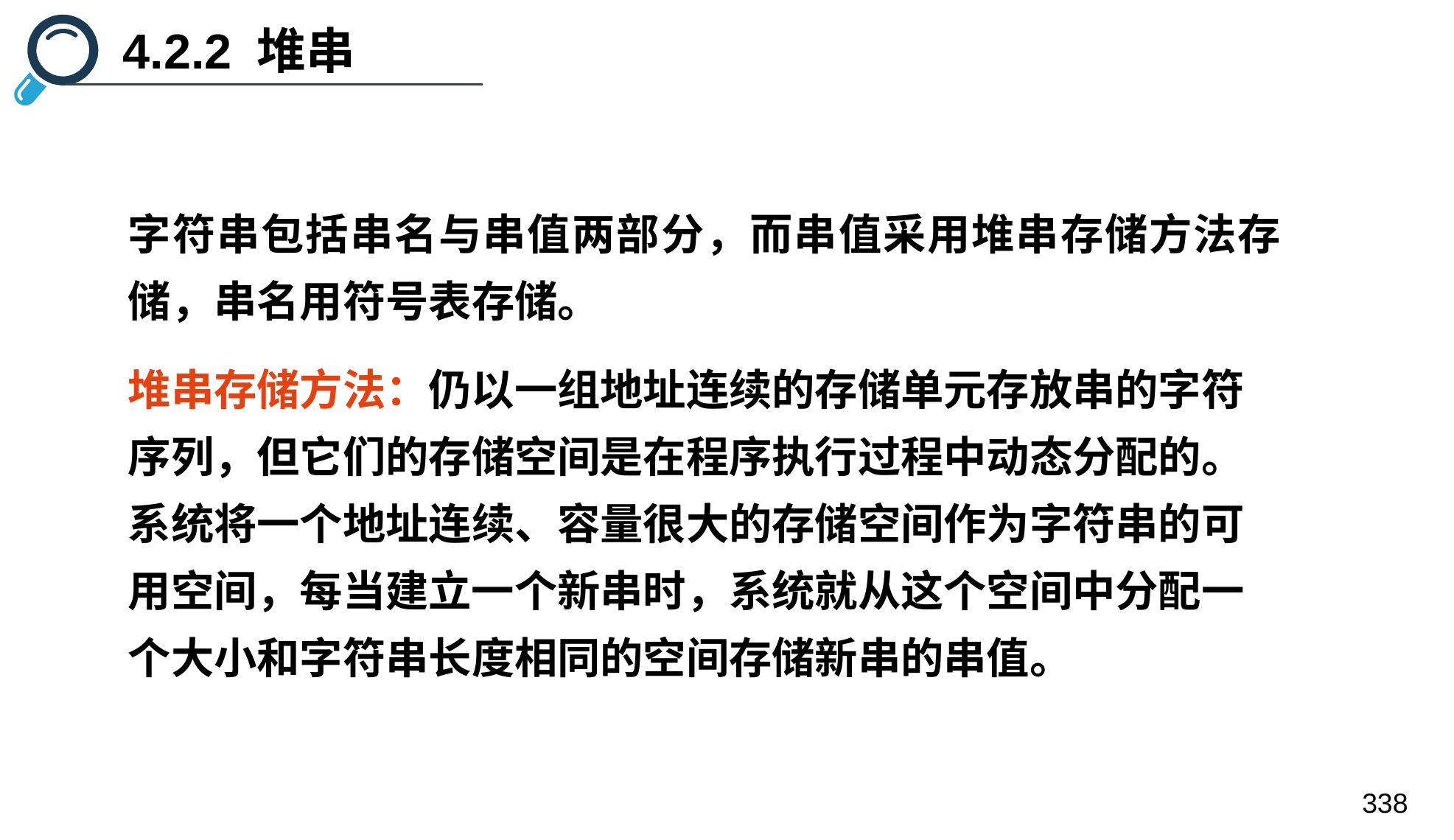

4.2.2 堆串
字符串包括串名与串值两部分，而串值采用堆串存储方法存储，串名用符号表存储。
堆串存储方法：仍以一组地址连续的存储单元存放串的字符序列，但它们的存储空间是在程序执行过程中动态分配的。系统将一个地址连续、容量很大的存储空间作为字符串的可用空间，每当建立一个新串时，系统就从这个空间中分配一个大小和字符串长度相同的空间存储新串的串值。
338